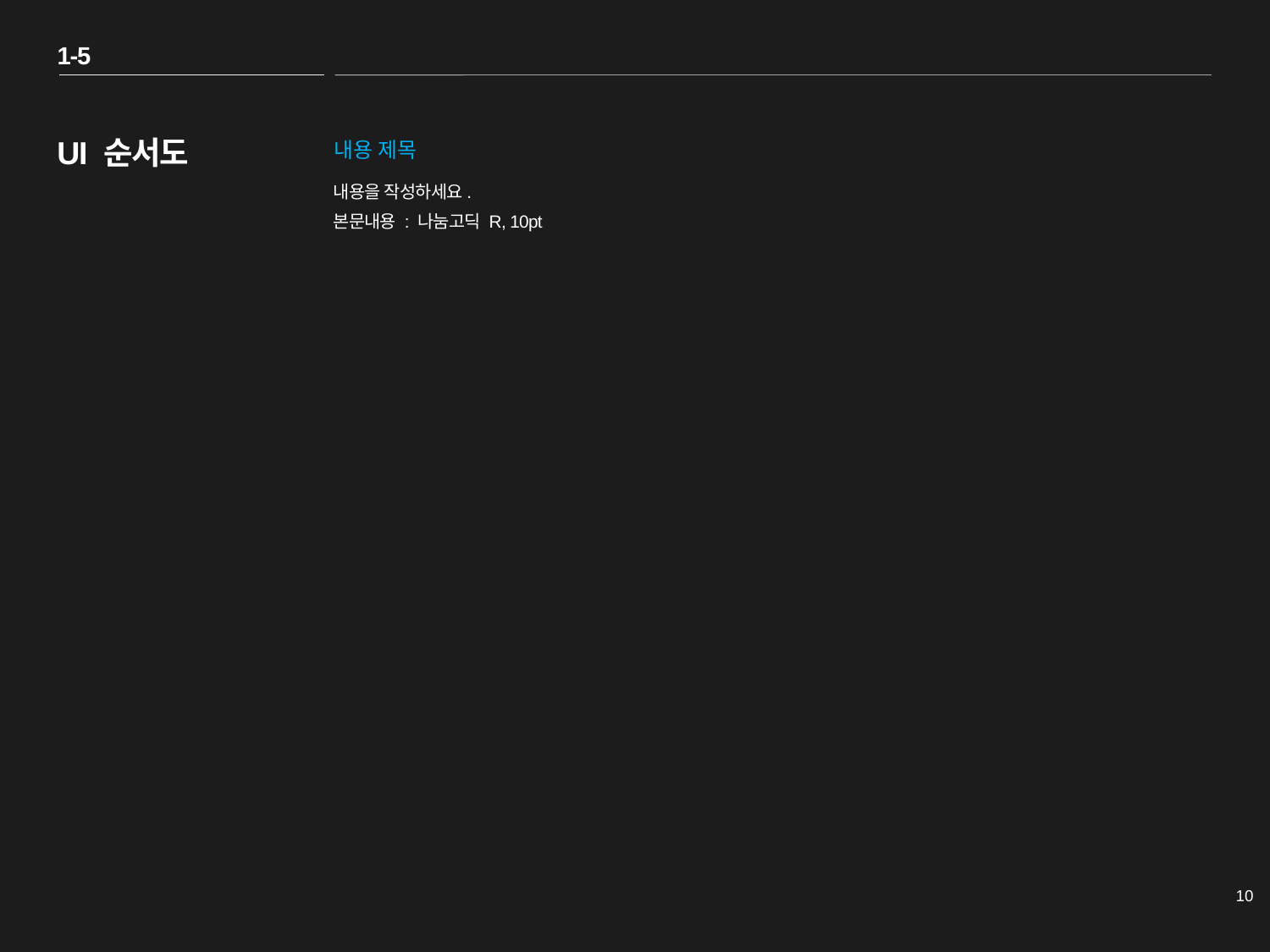

1-5
# UI 순서도
내용 제목
내용을 작성하세요.
본문내용 : 나눔고딕 R, 10pt
10